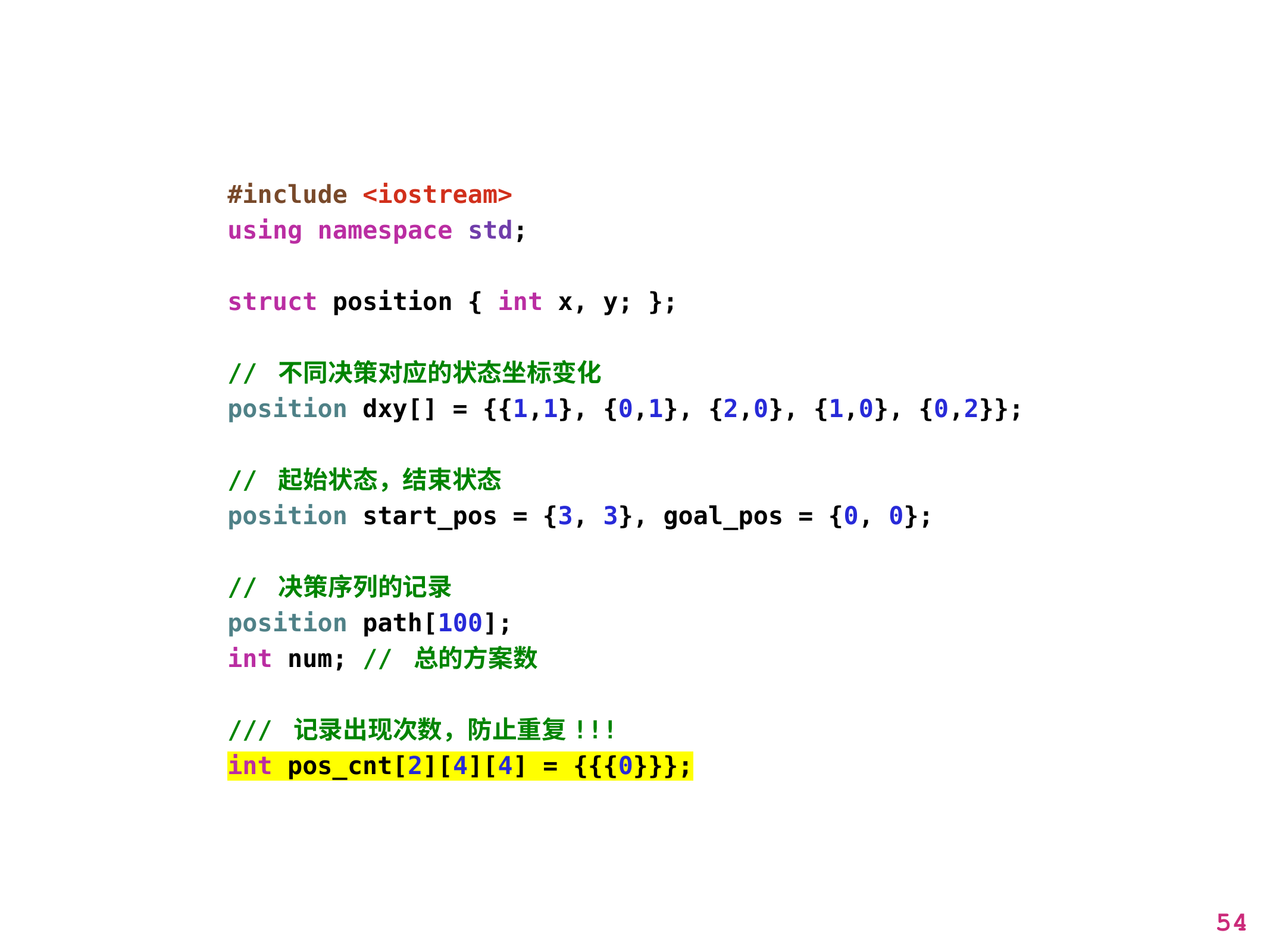

#include <iostream>
using namespace std;

struct position { int x, y; };

// 不同决策对应的状态坐标变化
position dxy[] = {{1,1}, {0,1}, {2,0}, {1,0}, {0,2}};

// 起始状态，结束状态
position start_pos = {3, 3}, goal_pos = {0, 0};

// 决策序列的记录
position path[100];
int num; // 总的方案数

/// 记录出现次数，防止重复!!!
int pos_cnt[2][4][4] = {{{0}}};
54